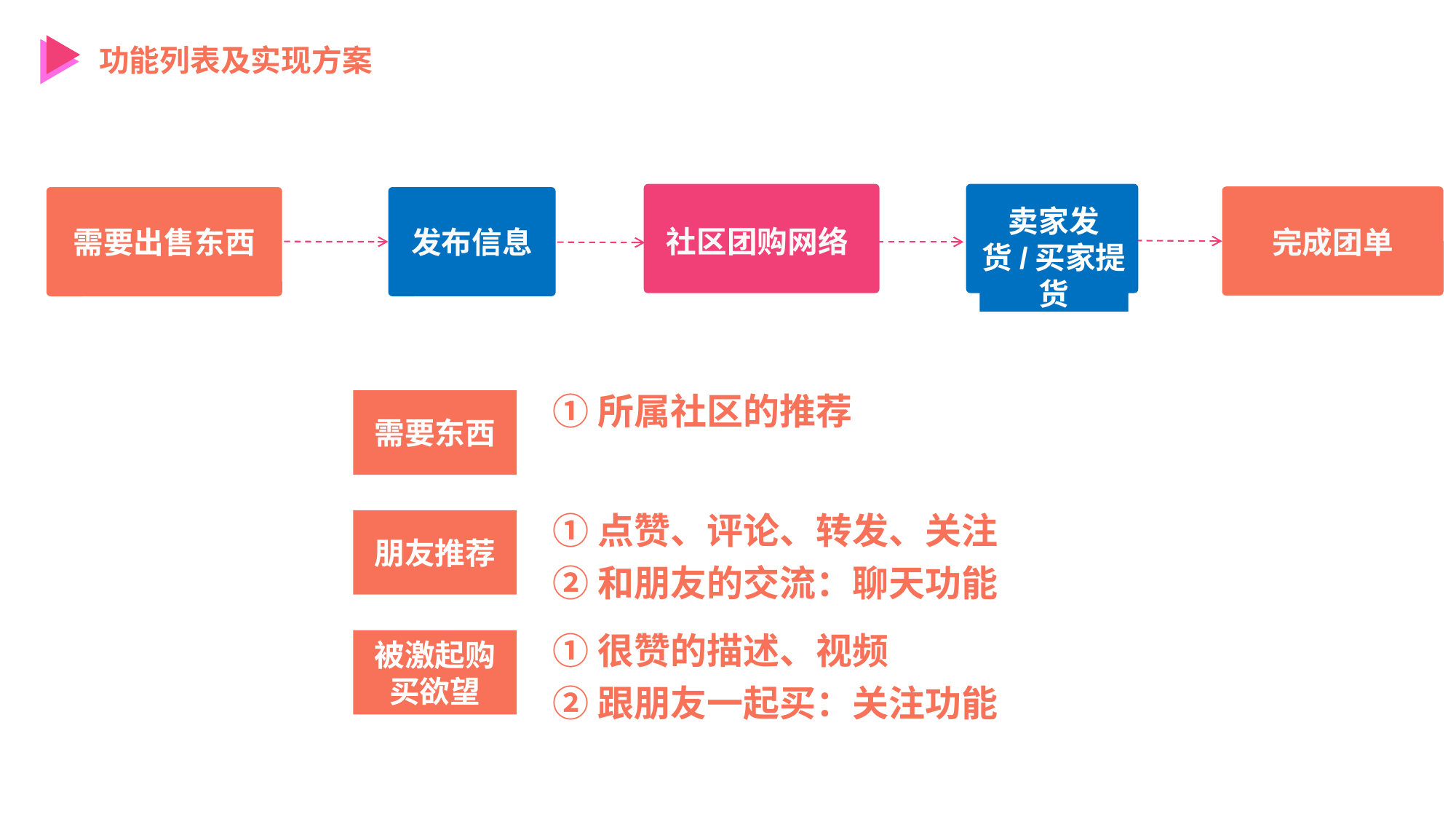

功能列表及实现方案

社区团购网络

卖家发货/买家提货

需要出售东西

发布信息
完成团单
①所属社区的推荐

需要东西
①点赞、评论、转发、关注
②和朋友的交流：聊天功能
朋友推荐
①很赞的描述、视频
②跟朋友一起买：关注功能
被激起购买欲望